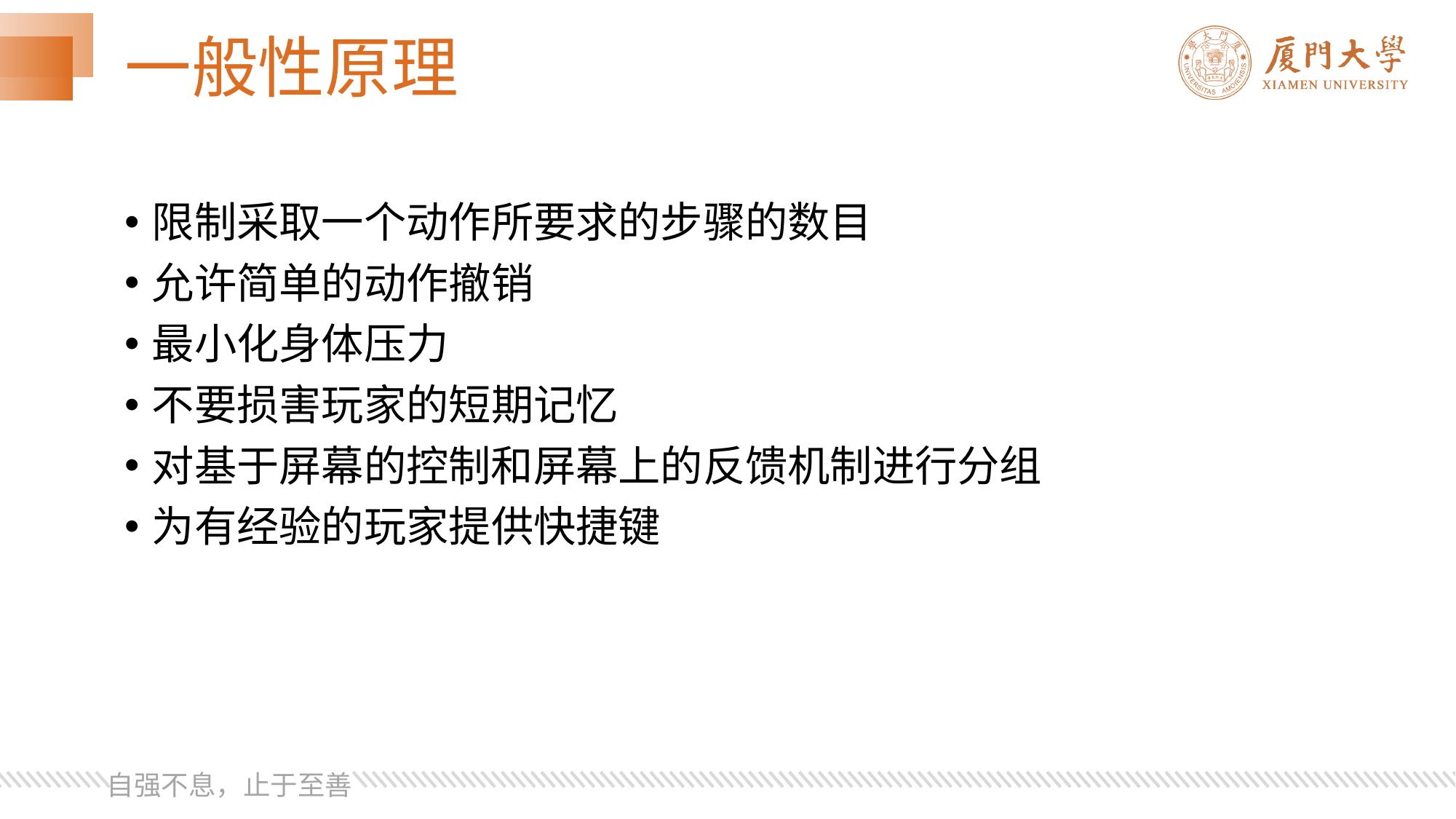

# 一般性原理
限制采取一个动作所要求的步骤的数目
允许简单的动作撤销
最小化身体压力
不要损害玩家的短期记忆
对基于屏幕的控制和屏幕上的反馈机制进行分组
为有经验的玩家提供快捷键